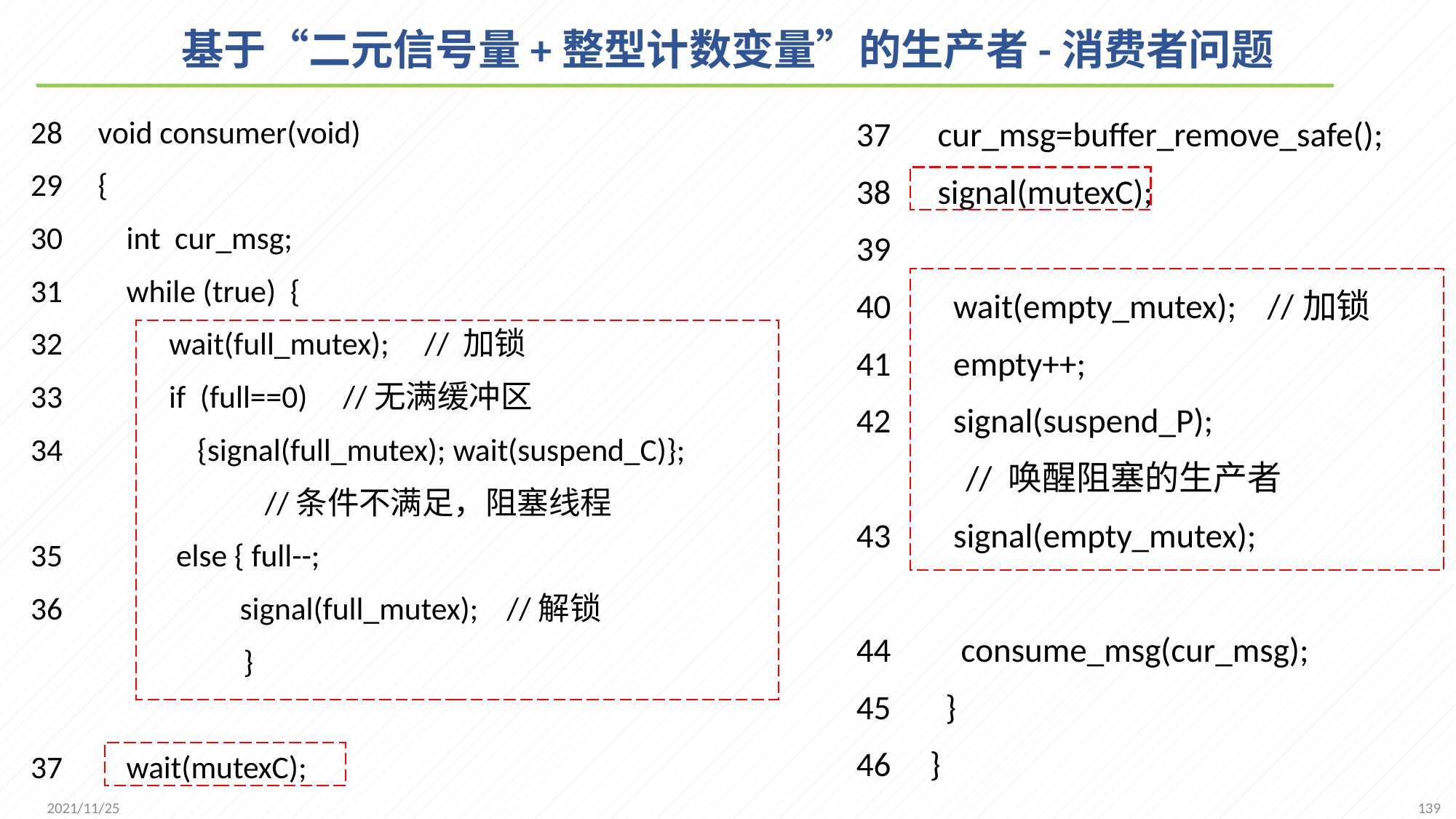

# 基于“二元信号量+整型计数变量”的生产者-消费者问题
37      cur_msg=buffer_remove_safe();
38      signal(mutexC);
39
40        wait(empty_mutex);    //加锁
41        empty++;
42        signal(suspend_P);
              // 唤醒阻塞的生产者
43        signal(empty_mutex);

44         consume_msg(cur_msg);
45       }
46     }
28     void consumer(void)
29     {
30         int  cur_msg;
31         while (true)  {
32               wait(full_mutex);     // 加锁
33               if  (full==0)     //无满缓冲区
34                   {signal(full_mutex); wait(suspend_C)};
                                 //条件不满足，阻塞线程
35                else { full--;
36                         signal(full_mutex);    //解锁
                              }

37         wait(mutexC);

139
2021/11/25